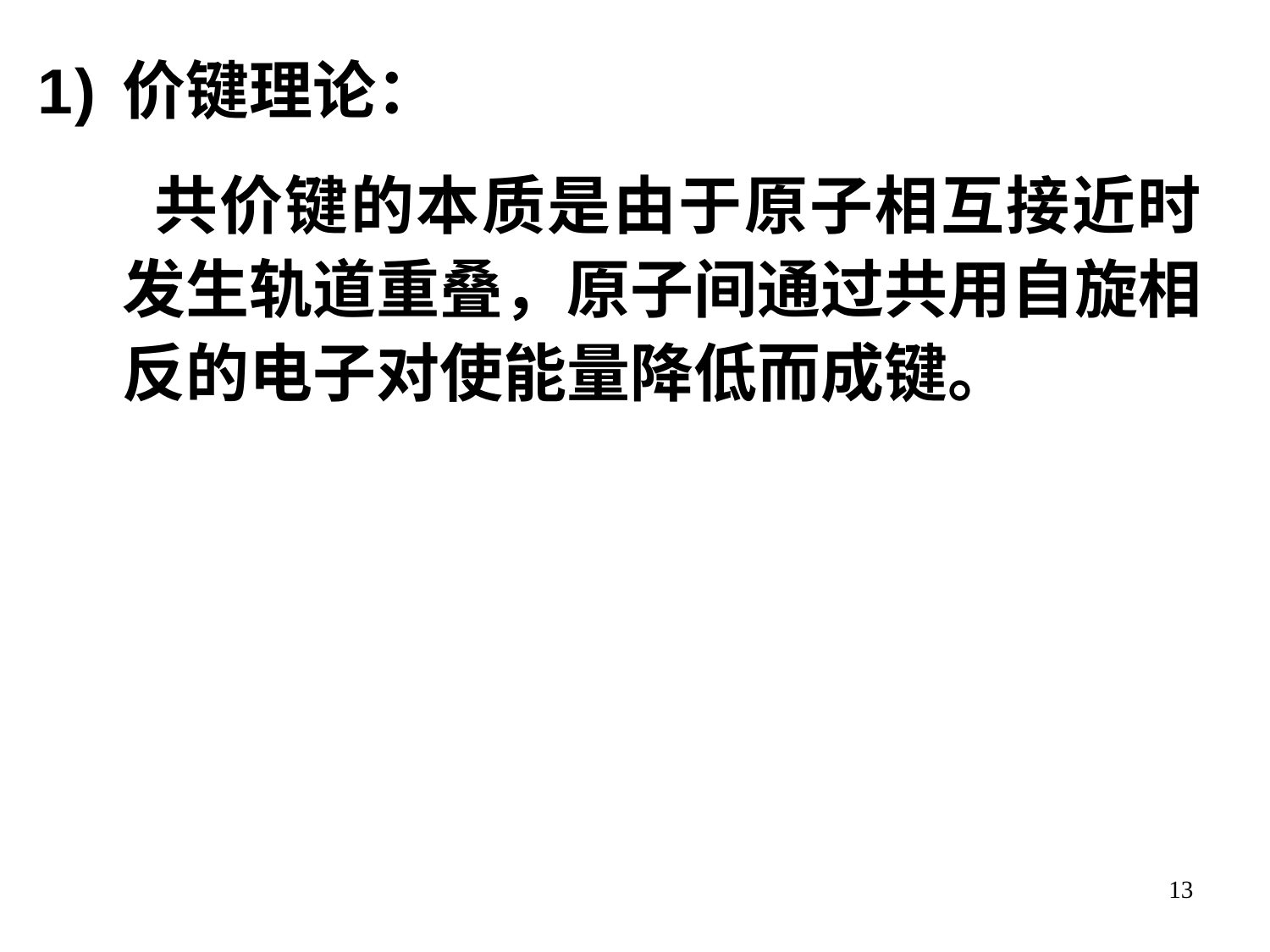

价键理论：
      共价键的本质是由于原子相互接近时发生轨道重叠，原子间通过共用自旋相反的电子对使能量降低而成键。
13